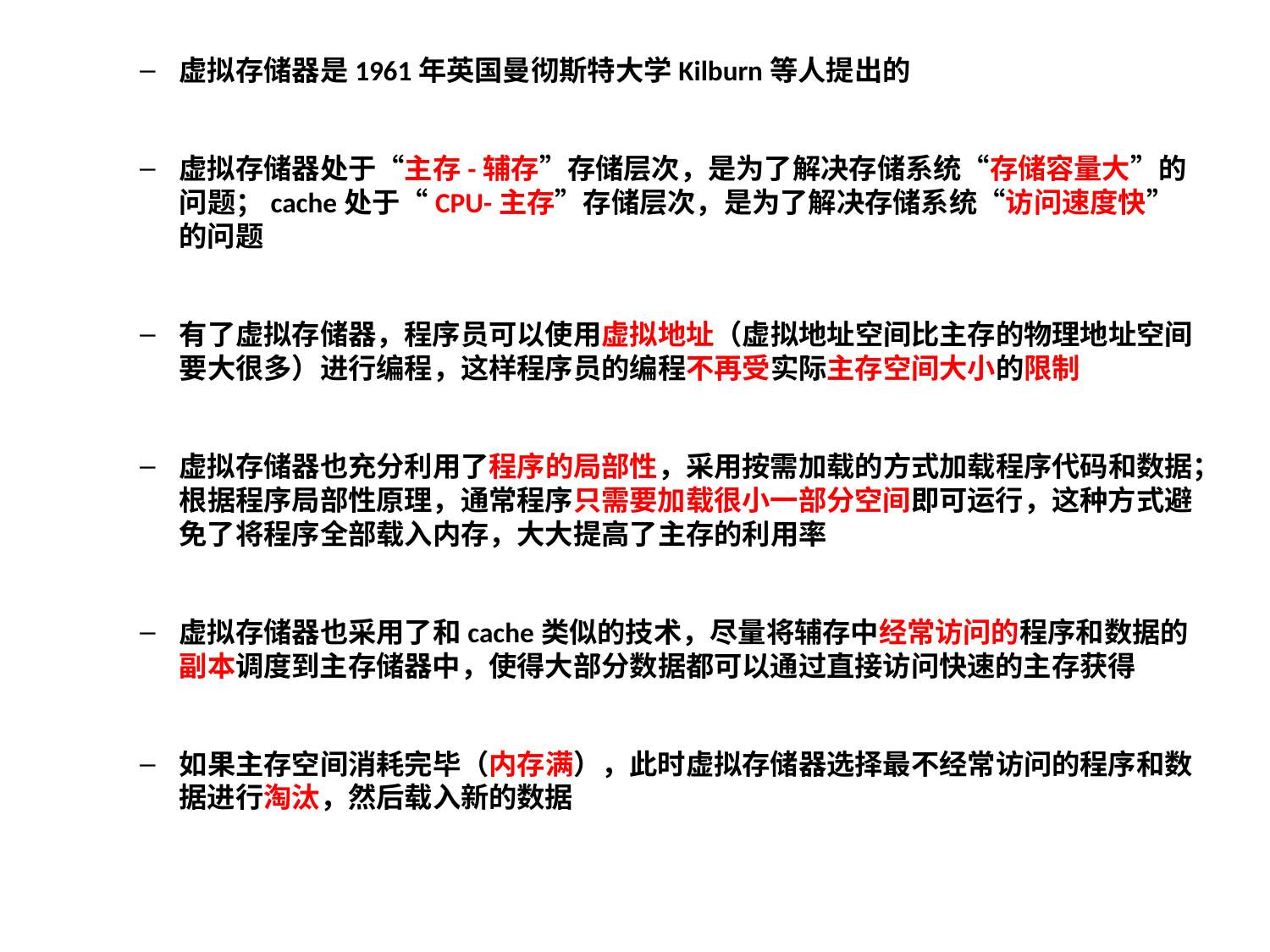

虚拟存储器是1961年英国曼彻斯特大学Kilburn等人提出的

虚拟存储器处于“主存-辅存”存储层次，是为了解决存储系统“存储容量大”的问题；cache处于“CPU-主存”存储层次，是为了解决存储系统“访问速度快”的问题

有了虚拟存储器，程序员可以使用虚拟地址（虚拟地址空间比主存的物理地址空间要大很多）进行编程，这样程序员的编程不再受实际主存空间大小的限制

虚拟存储器也充分利用了程序的局部性，采用按需加载的方式加载程序代码和数据；根据程序局部性原理，通常程序只需要加载很小一部分空间即可运行，这种方式避免了将程序全部载入内存，大大提高了主存的利用率

虚拟存储器也采用了和cache类似的技术，尽量将辅存中经常访问的程序和数据的副本调度到主存储器中，使得大部分数据都可以通过直接访问快速的主存获得

如果主存空间消耗完毕（内存满），此时虚拟存储器选择最不经常访问的程序和数据进行淘汰，然后载入新的数据